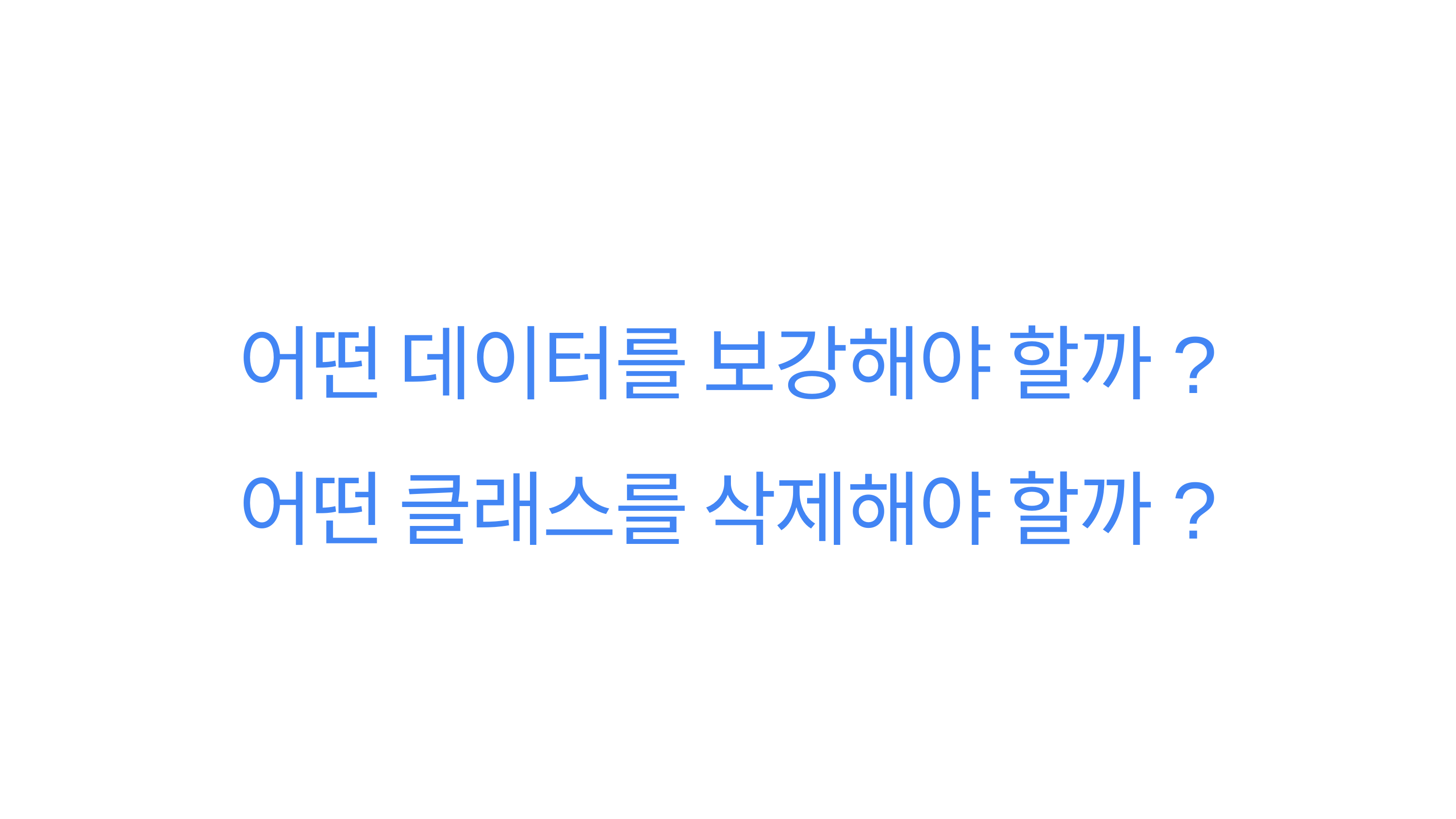

어떤 데이터를 보강해야 할까?
어떤 클래스를 삭제해야 할까?